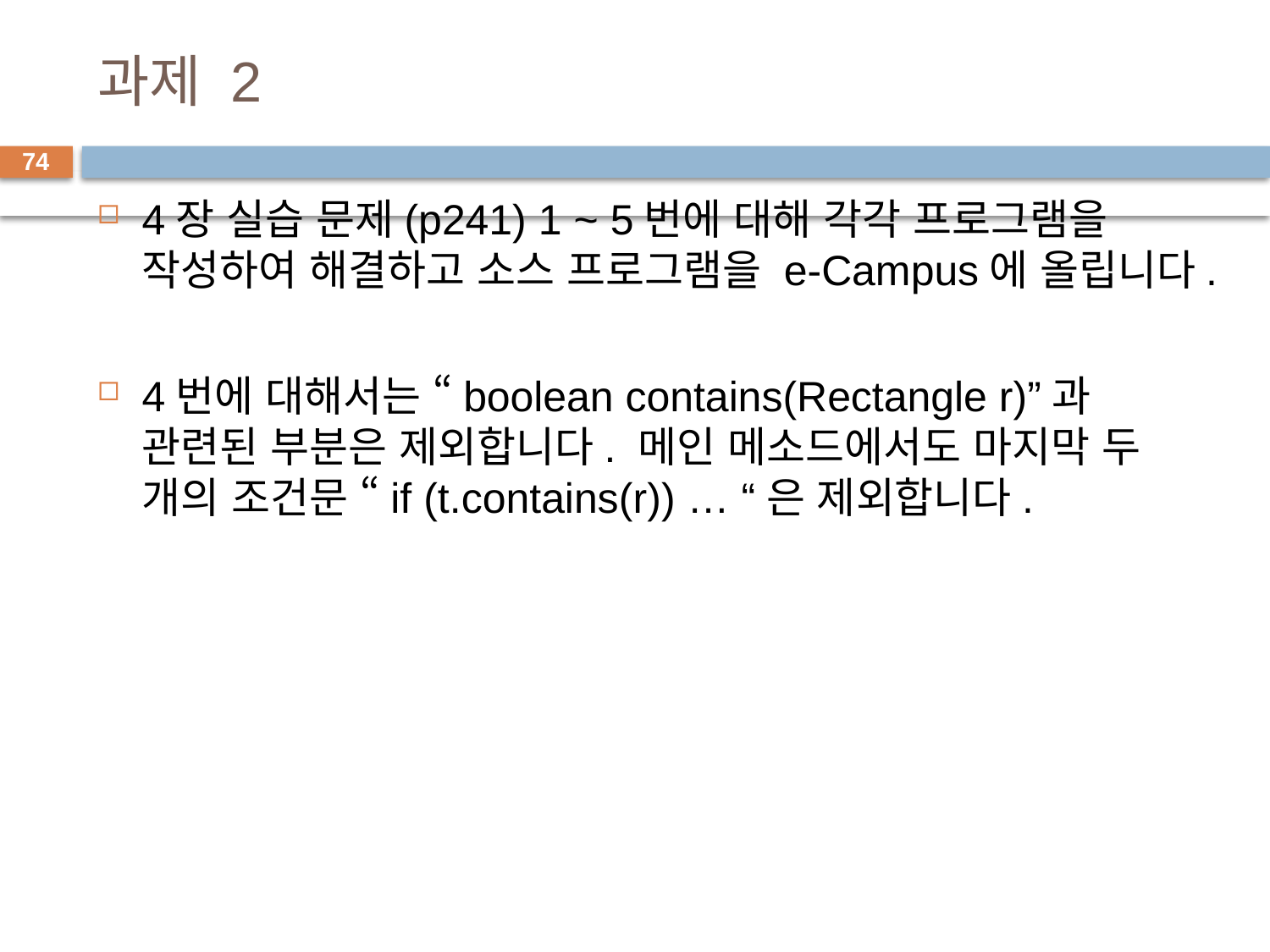

# 과제 2
74
4장 실습 문제(p241) 1 ~ 5번에 대해 각각 프로그램을 작성하여 해결하고 소스 프로그램을 e-Campus에 올립니다.

4번에 대해서는 “boolean contains(Rectangle r)”과 관련된 부분은 제외합니다. 메인 메소드에서도 마지막 두 개의 조건문 “if (t.contains(r)) … “은 제외합니다.